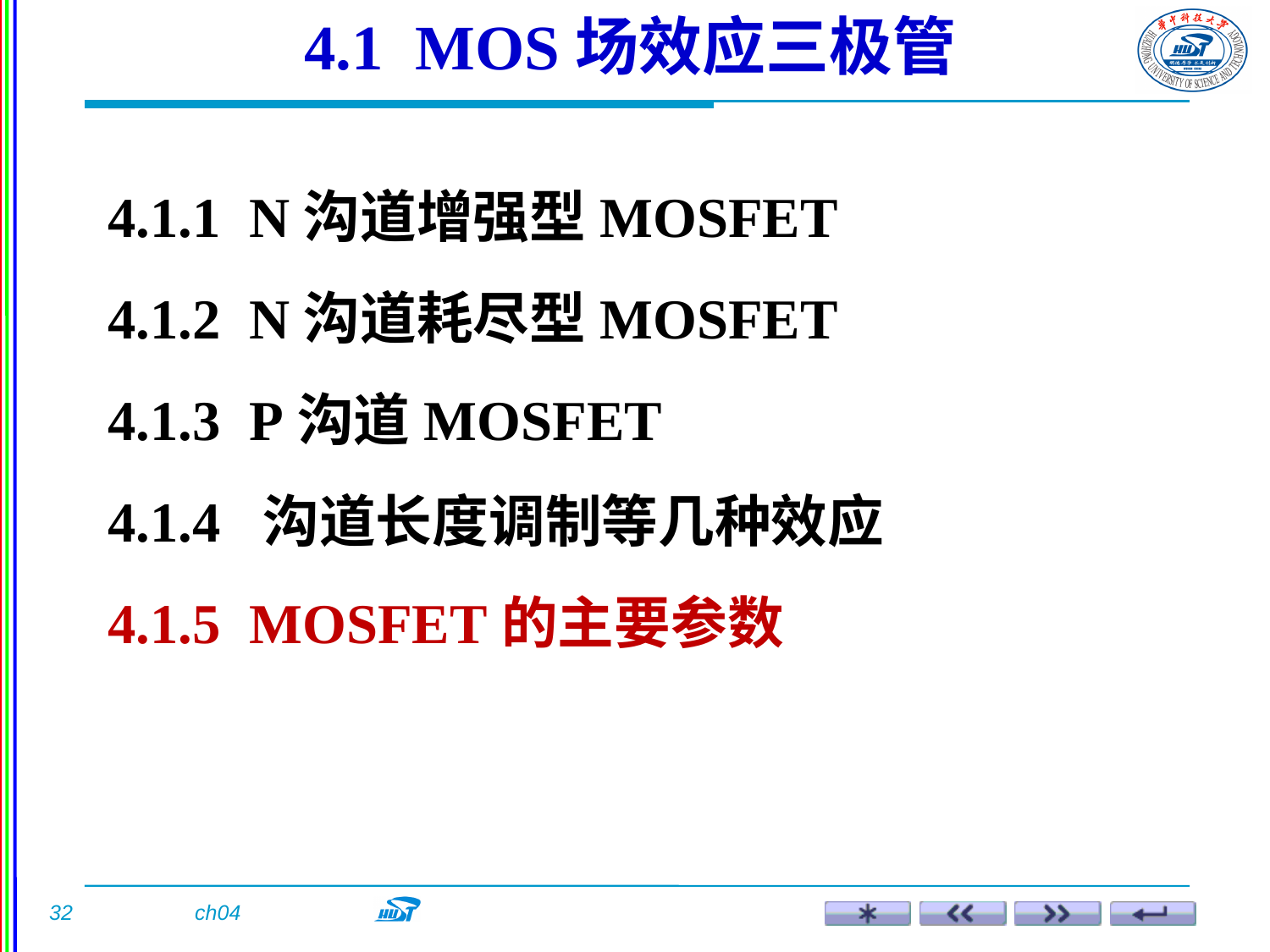

4.1  MOS场效应三极管
4.1.1  N沟道增强型MOSFET
4.1.2  N沟道耗尽型MOSFET
4.1.3  P沟道MOSFET
4.1.4  沟道长度调制等几种效应
4.1.5  MOSFET的主要参数